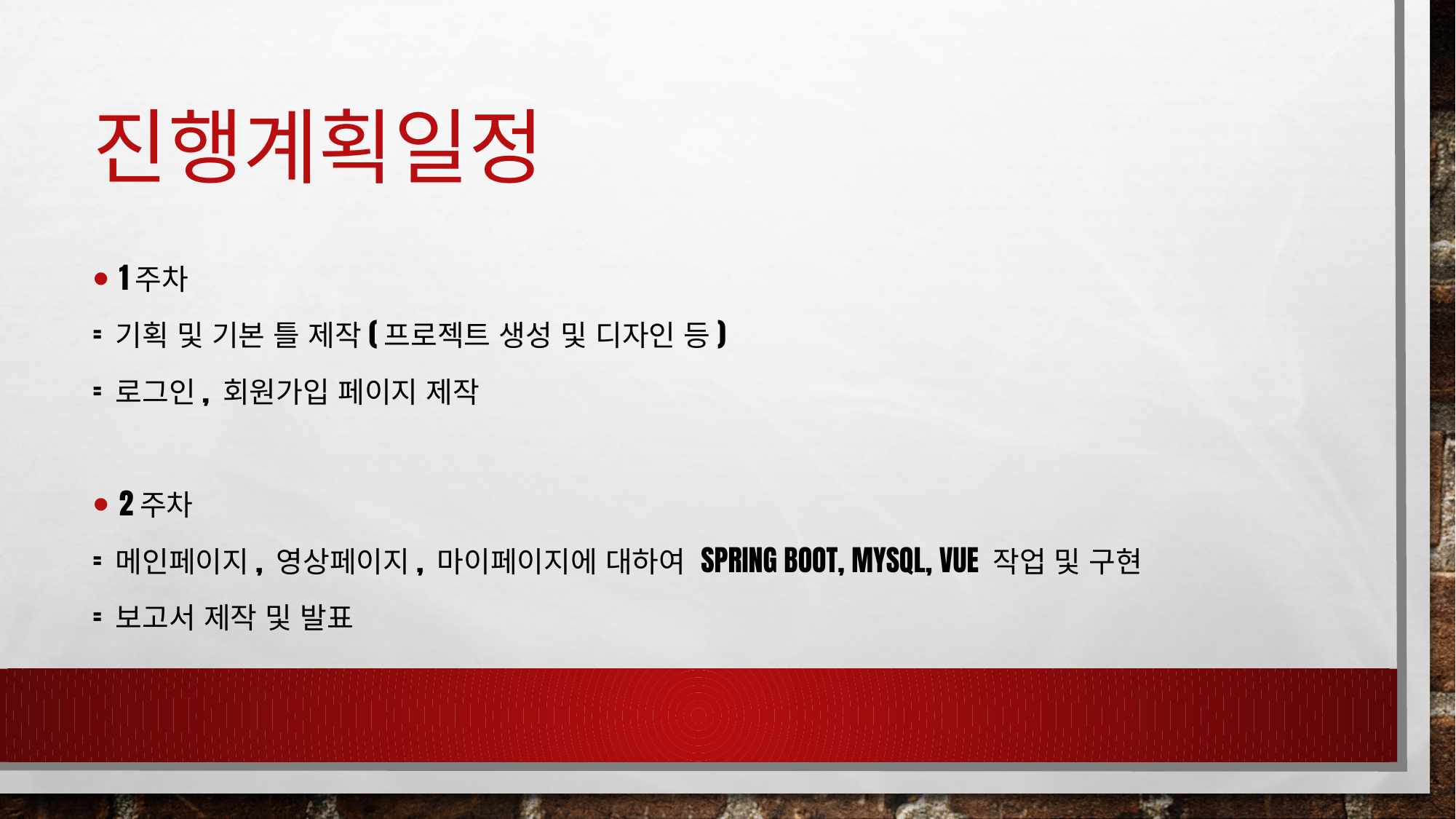

# 진행계획일정
1주차
= 기획 및 기본 틀 제작(프로젝트 생성 및 디자인 등)
= 로그인, 회원가입 페이지 제작

2주차
= 메인페이지, 영상페이지, 마이페이지에 대하여 Spring Boot, MySQL, Vue 작업 및 구현
= 보고서 제작 및 발표